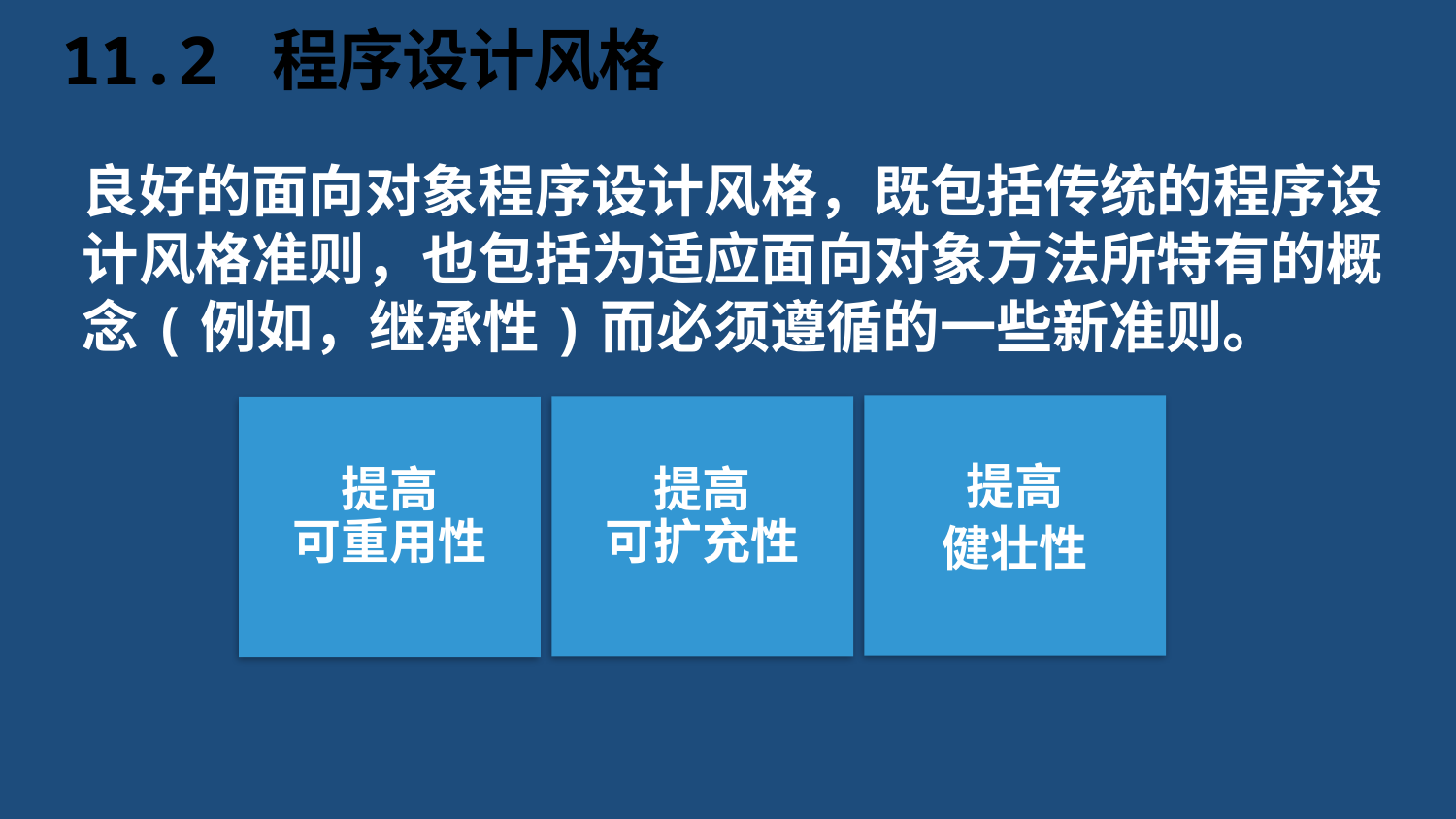

# 11.2 程序设计风格
良好的面向对象程序设计风格，既包括传统的程序设计风格准则，也包括为适应面向对象方法所特有的概念(例如，继承性)而必须遵循的一些新准则。

提高
健壮性

提高
可扩充性

提高
可重用性